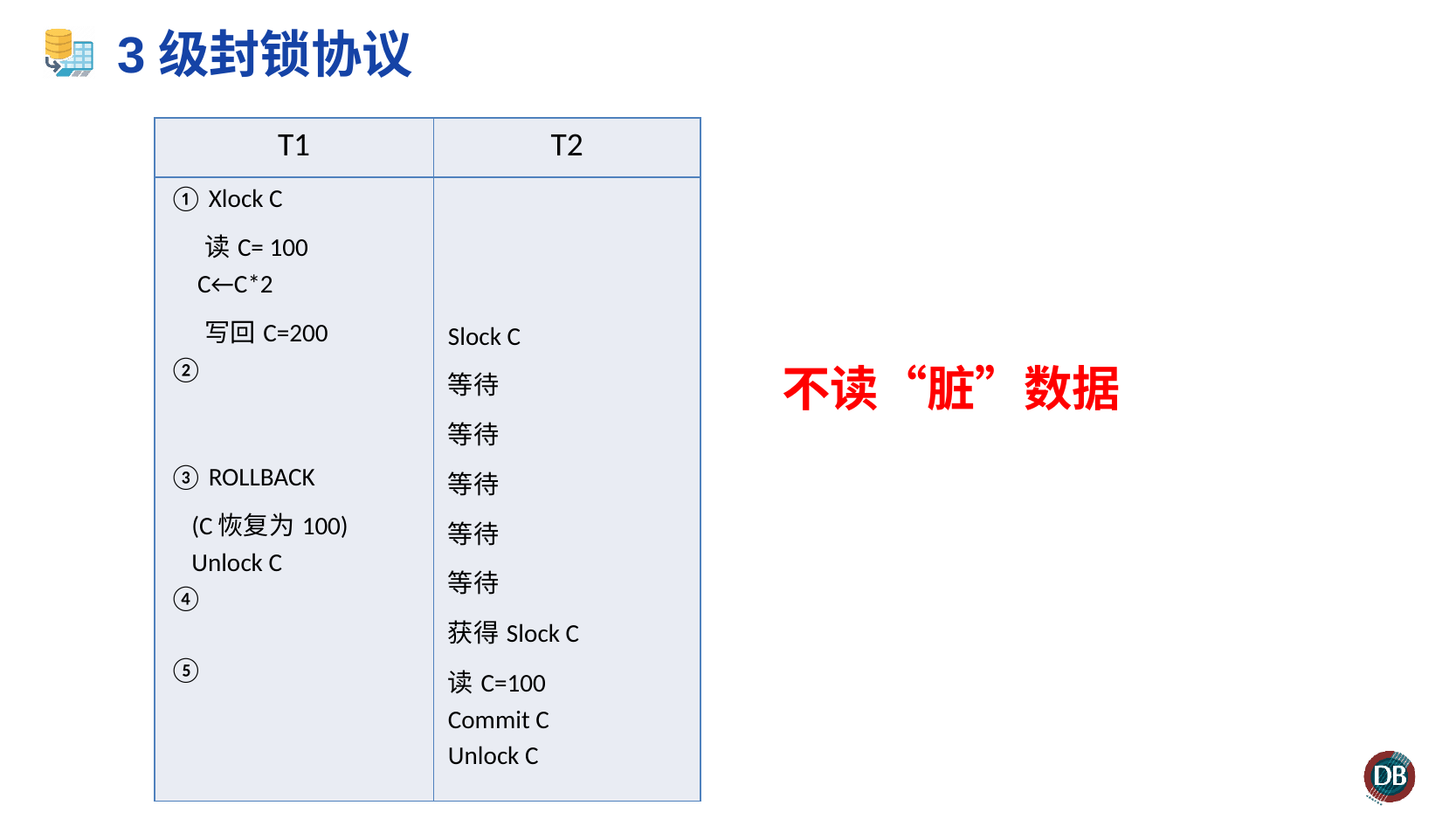

# 3级封锁协议
| T1 | T2 |
| --- | --- |
| ① Xlock C 读C= 100 C←C\*2 写回C=200 ②   ③ ROLLBACK (C恢复为100) Unlock C ④   ⑤ | Slock C 等待 等待 等待 等待 等待 获得Slock C 读C=100 Commit C Unlock C |
不读“脏”数据